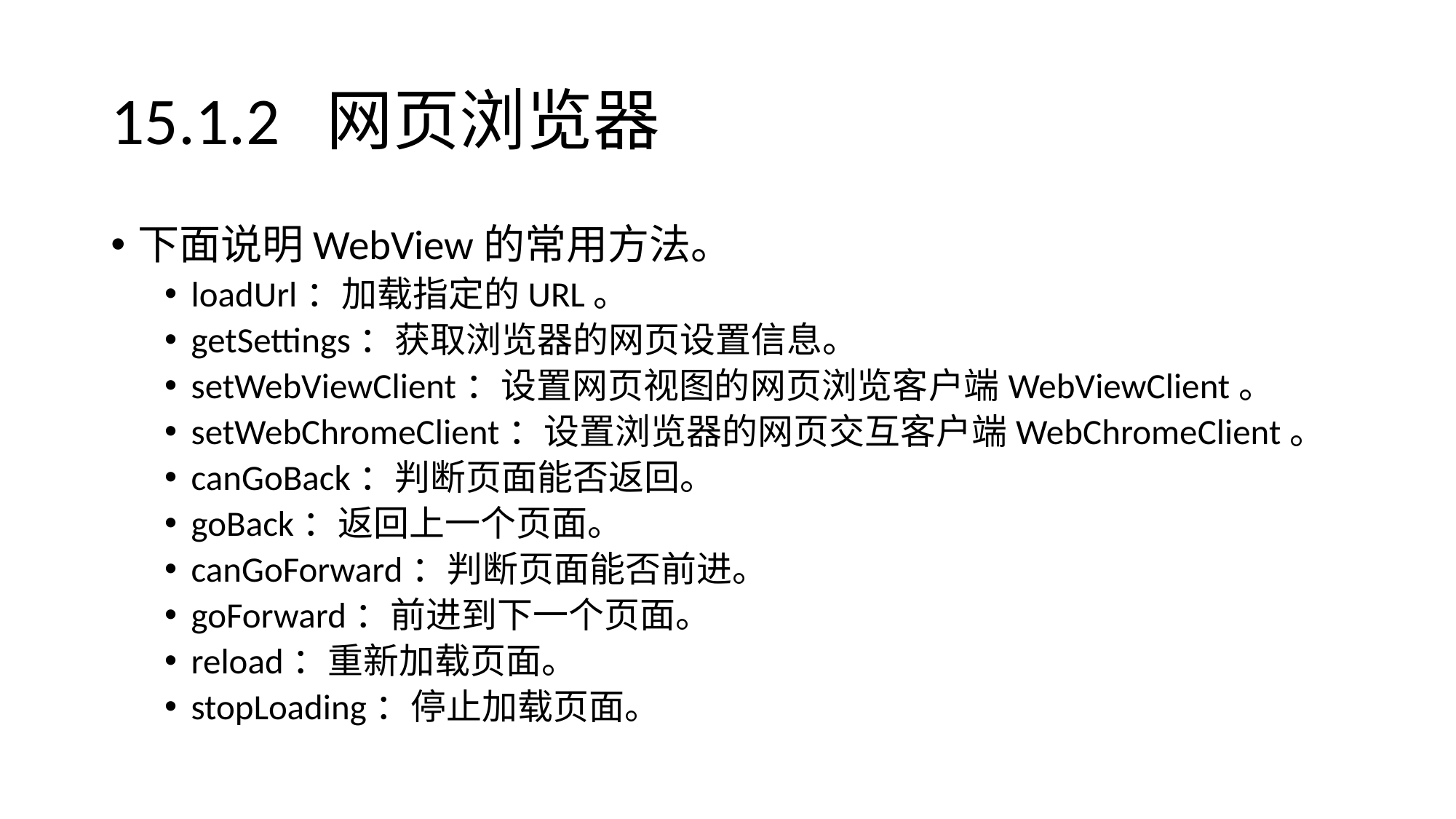

# 15.1.2  网页浏览器
下面说明WebView的常用方法。
loadUrl：加载指定的URL。
getSettings：获取浏览器的网页设置信息。
setWebViewClient：设置网页视图的网页浏览客户端WebViewClient。
setWebChromeClient：设置浏览器的网页交互客户端WebChromeClient。
canGoBack：判断页面能否返回。
goBack：返回上一个页面。
canGoForward：判断页面能否前进。
goForward：前进到下一个页面。
reload：重新加载页面。
stopLoading：停止加载页面。